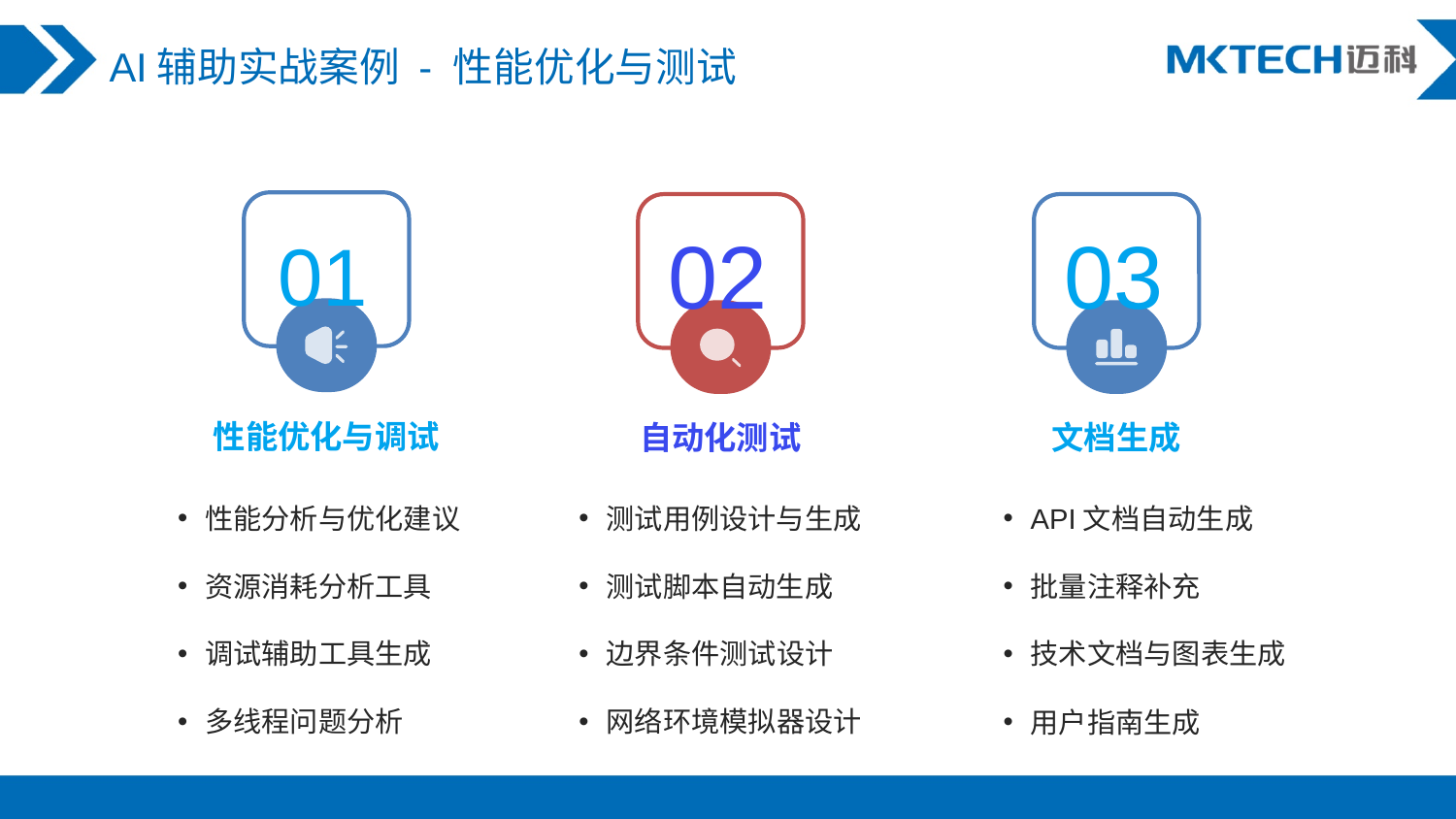

AI辅助实战案例 - 性能优化与测试

02
03
01

性能优化与调试
自动化测试
文档生成
性能分析与优化建议
资源消耗分析工具
调试辅助工具生成
多线程问题分析
测试用例设计与生成
测试脚本自动生成
边界条件测试设计
网络环境模拟器设计
API文档自动生成
批量注释补充
技术文档与图表生成
用户指南生成